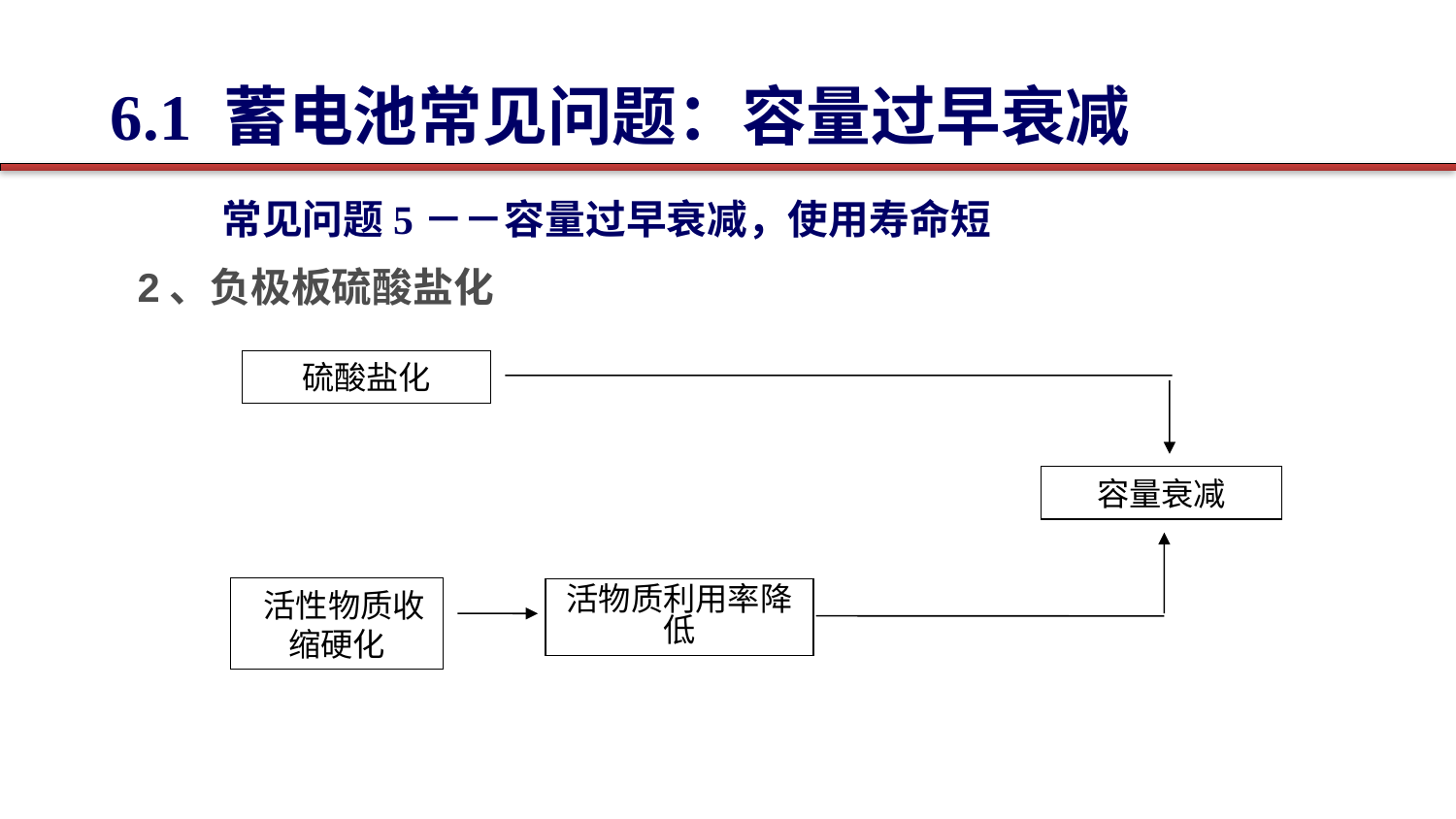

6.1 蓄电池常见问题：容量过早衰减

常见问题5－－容量过早衰减，使用寿命短
2、负极板硫酸盐化
硫酸盐化

容量衰减

活物质利用率降低

 活性物质收缩硬化